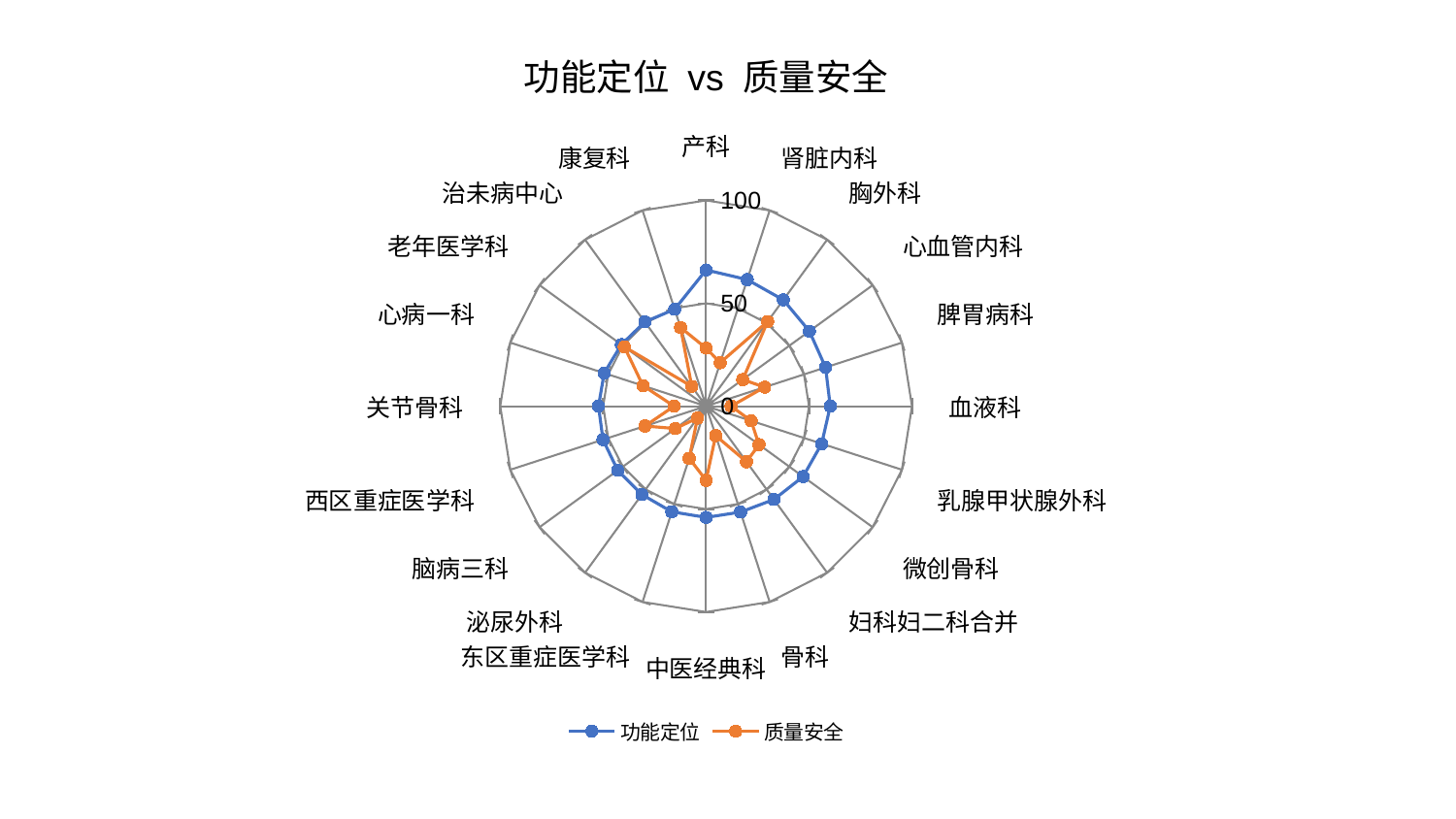

### Chart: 功能定位 vs 质量安全

| Category | 功能定位 | 质量安全 |
|---|---|---|
| 产科 | 66.18108841014076 | 28.226427057774753 |
| 肾脏内科 | 64.66750281835802 | 22.243848261023203 |
| 胸外科 | 63.840181310052984 | 50.85539456004875 |
| 心血管内科 | 62.01357744215626 | 21.99994870809487 |
| 脾胃病科 | 61.01863090041884 | 29.900371168451944 |
| 血液科 | 60.317663084567485 | 12.156127823202805 |
| 乳腺甲状腺外科 | 59.02886956805242 | 22.98414462106921 |
| 微创骨科 | 58.25246415044717 | 31.785215843268798 |
| 妇科妇二科合并 | 56.03861890696718 | 33.395321448289785 |
| 骨科 | 54.124259563305635 | 15.051258093206172 |
| 中医经典科 | 54.04830111858524 | 36.02015241010564 |
| 东区重症医学科 | 53.96315066492209 | 26.63867028040745 |
| 泌尿外科 | 53.08973906130523 | 7.11990730587074 |
| 脑病三科 | 53.063135047652096 | 18.491126699473057 |
| 西区重症医学科 | 52.677113469537325 | 31.21742637463558 |
| 关节骨科 | 52.27348546594011 | 15.55437557810196 |
| 心病一科 | 52.06099339167078 | 32.28265292447558 |
| 老年医学科 | 50.90216128303733 | 49.089216686468816 |
| 治未病中心 | 50.63524120244914 | 11.885053084280099 |
| 康复科 | 49.52406733925882 | 40.21889342498635 |
34